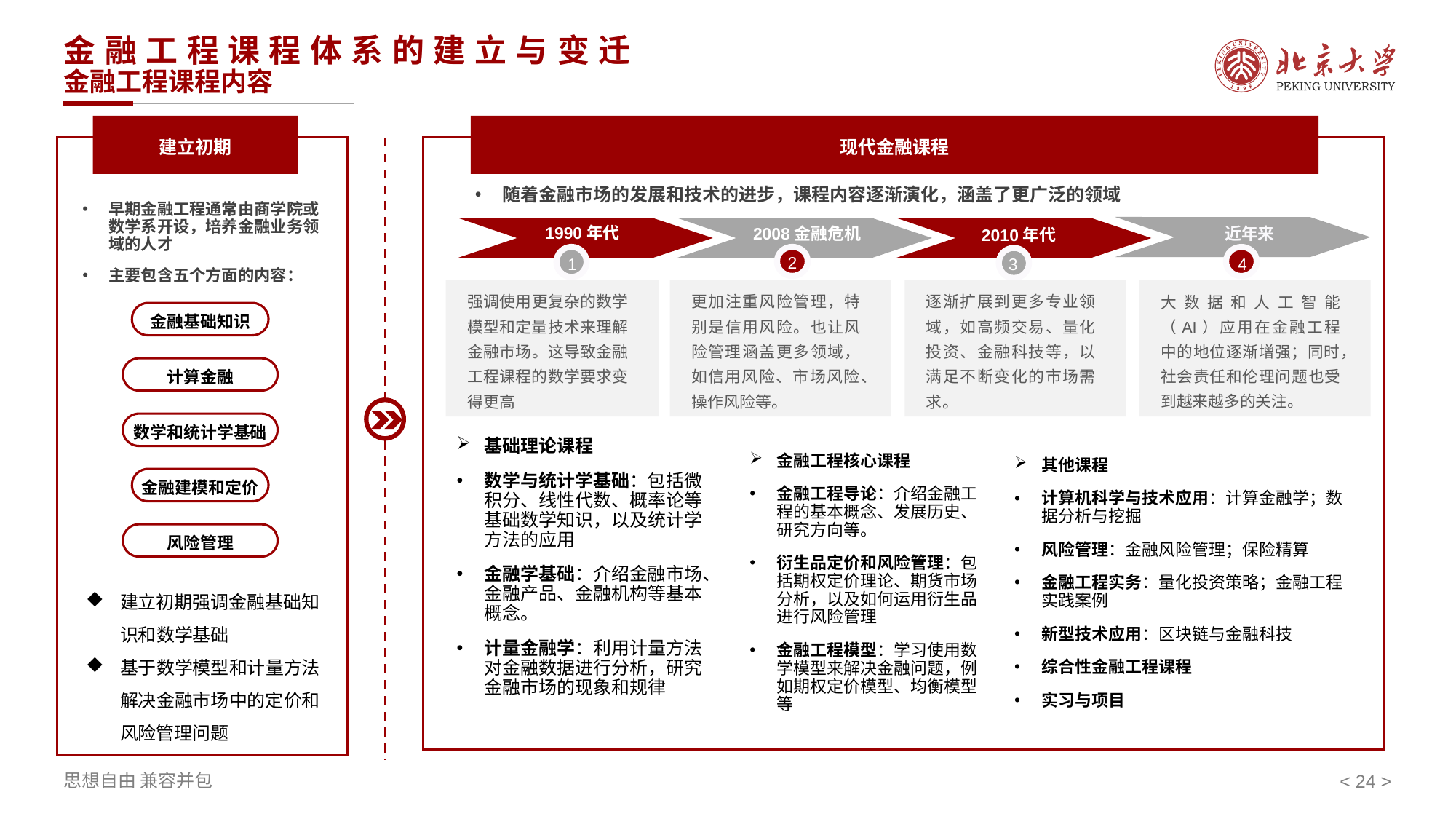

# 金融工程课程体系的建立与变迁 金融工程课程内容
建立初期
现代金融课程

随着金融市场的发展和技术的进步，课程内容逐渐演化，涵盖了更广泛的领域
早期金融工程通常由商学院或数学系开设，培养金融业务领域的人才
主要包含五个方面的内容：
1990年代
2008金融危机
近年来

2010年代

2
4
1
3

强调使用更复杂的数学模型和定量技术来理解金融市场。这导致金融工程课程的数学要求变得更高
更加注重风险管理，特别是信用风险。也让风险管理涵盖更多领域，如信用风险、市场风险、操作风险等。
逐渐扩展到更多专业领域，如高频交易、量化投资、金融科技等，以满足不断变化的市场需求。
大数据和人工智能（AI）应用在金融工程中的地位逐渐增强；同时，社会责任和伦理问题也受到越来越多的关注。
4
2
金融基础知识
计算金融

数学和统计学基础
基础理论课程
数学与统计学基础：包括微积分、线性代数、概率论等基础数学知识，以及统计学方法的应用
金融学基础：介绍金融市场、金融产品、金融机构等基本概念。
计量金融学：利用计量方法对金融数据进行分析，研究金融市场的现象和规律

金融工程核心课程
金融工程导论：介绍金融工程的基本概念、发展历史、研究方向等。
衍生品定价和风险管理：包括期权定价理论、期货市场分析，以及如何运用衍生品进行风险管理
金融工程模型：学习使用数学模型来解决金融问题，例如期权定价模型、均衡模型等
其他课程
计算机科学与技术应用：计算金融学；数据分析与挖掘
风险管理：金融风险管理；保险精算
金融工程实务：量化投资策略；金融工程实践案例
新型技术应用：区块链与金融科技
综合性金融工程课程
实习与项目
金融建模和定价
风险管理
建立初期强调金融基础知识和数学基础
基于数学模型和计量方法解决金融市场中的定价和风险管理问题
< 24 >